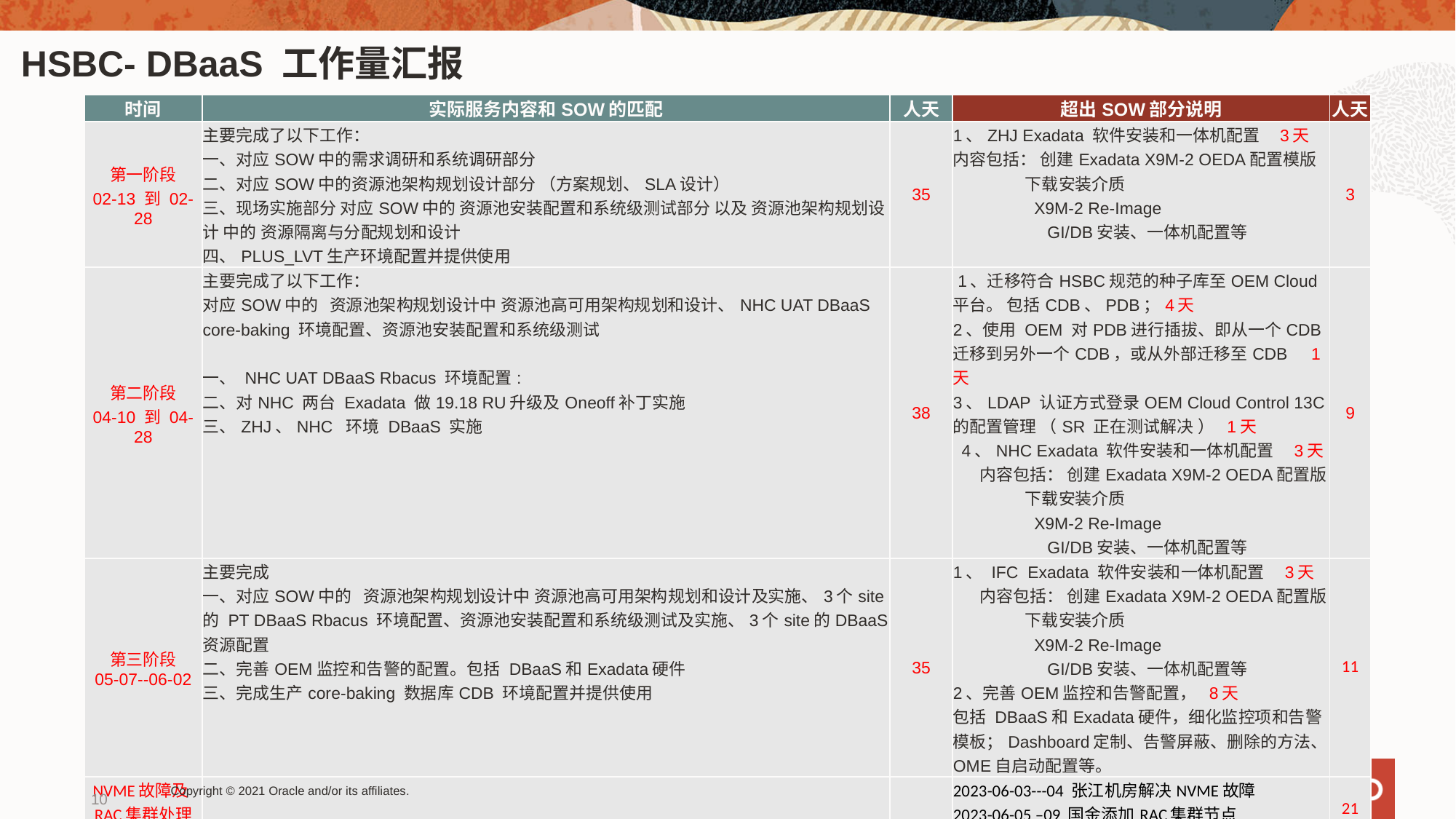

HSBC- DBaaS 工作量汇报
| 时间 | 实际服务内容和SOW的匹配 | 人天 | 超出SOW部分说明 | 人天 |
| --- | --- | --- | --- | --- |
| 第一阶段 02-13 到 02-28 | 主要完成了以下工作： 一、对应SOW中的需求调研和系统调研部分 二、对应SOW中的资源池架构规划设计部分 （方案规划、SLA设计） 三、现场实施部分 对应SOW中的 资源池安装配置和系统级测试部分 以及 资源池架构规划设计 中的 资源隔离与分配规划和设计 四、PLUS\_LVT生产环境配置并提供使用 | 35 | 1、ZHJ Exadata 软件安装和一体机配置 3天 内容包括： 创建Exadata X9M-2 OEDA配置模版 下载安装介质 X9M-2 Re-Image GI/DB安装、一体机配置等 | 3 |
| 第二阶段 04-10 到 04-28 | 主要完成了以下工作： 对应SOW中的 资源池架构规划设计中 资源池高可用架构规划和设计、NHC UAT DBaaS core-baking 环境配置、资源池安装配置和系统级测试 一、 NHC UAT DBaaS Rbacus 环境配置: 二、对NHC 两台 Exadata 做19.18 RU升级及Oneoff补丁实施 三、ZHJ、NHC 环境 DBaaS 实施 | 38 | 1、迁移符合HSBC规范的种子库至OEM Cloud平台。 包括CDB、PDB；4天 2、使用 OEM 对PDB进行插拔、即从一个CDB迁移到另外一个CDB，或从外部迁移至CDB 1天 3、LDAP 认证方式登录OEM Cloud Control 13C的配置管理 （SR 正在测试解决 ） 1天 4、NHC Exadata 软件安装和一体机配置 3天 内容包括： 创建Exadata X9M-2 OEDA配置版 下载安装介质 X9M-2 Re-Image GI/DB安装、一体机配置等 | 9 |
| 第三阶段 05-07--06-02 | 主要完成 一、对应SOW中的 资源池架构规划设计中 资源池高可用架构规划和设计及实施、3个site的 PT DBaaS Rbacus 环境配置、资源池安装配置和系统级测试及实施、3个site的DBaaS资源配置 二、完善OEM监控和告警的配置。包括 DBaaS和Exadata硬件 三、完成生产core-baking 数据库CDB 环境配置并提供使用 | 35 | 1、 IFC Exadata 软件安装和一体机配置 3天 内容包括： 创建Exadata X9M-2 OEDA配置版 下载安装介质 X9M-2 Re-Image GI/DB安装、一体机配置等 2、完善OEM监控和告警配置， 8天 包括 DBaaS和Exadata硬件，细化监控项和告警模板；Dashboard定制、告警屏蔽、删除的方法、OME自启动配置等。 | 11 |
| NVME故障及RAC集群处理 2023-06-03--09 |  |  | 2023-06-03---04 张江机房解决NVME故障 2023-06-05 –09 国金添加RAC集群节点 | 21 |
| 2023-07-13--20 | DBaaS平台使用当中一些技术问题的咨询和解决 | 8 |  |  |
| 截至7月21号 共消耗人天：134天，目前34天消耗在Global SSC |  |  |  |  |
10
Copyright © 2021 Oracle and/or its affiliates.